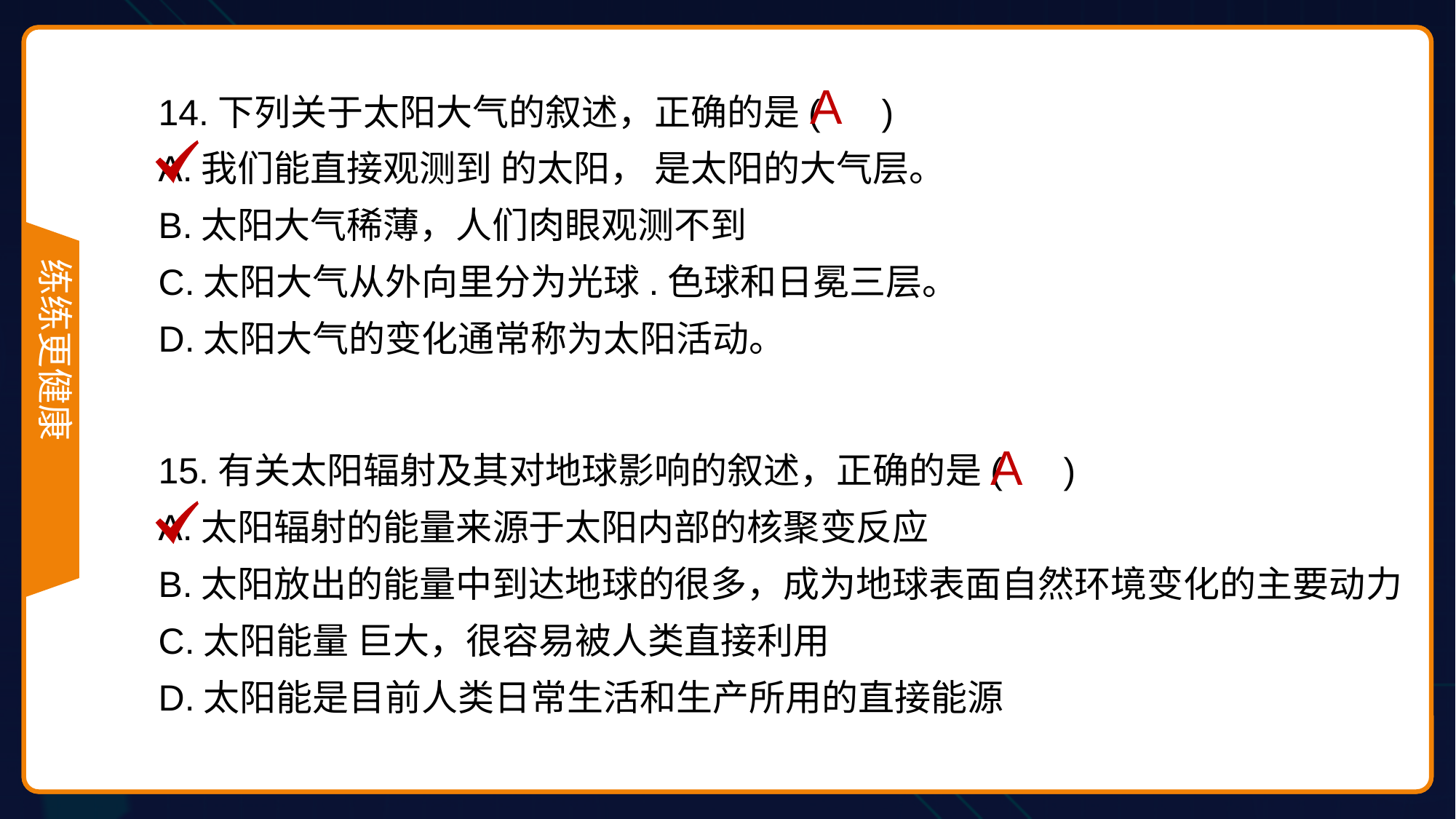

14.下列关于太阳大气的叙述，正确的是(      )
A.我们能直接观测到 的太阳， 是太阳的大气层。
B.太阳大气稀薄，人们肉眼观测不到
C.太阳大气从外向里分为光球.色球和日冕三层。
D.太阳大气的变化通常称为太阳活动。

15.有关太阳辐射及其对地球影响的叙述，正确的是(      )
A.太阳辐射的能量来源于太阳内部的核聚变反应
B.太阳放出的能量中到达地球的很多，成为地球表面自然环境变化的主要动力
C.太阳能量 巨大，很容易被人类直接利用
D.太阳能是目前人类日常生活和生产所用的直接能源
A

A